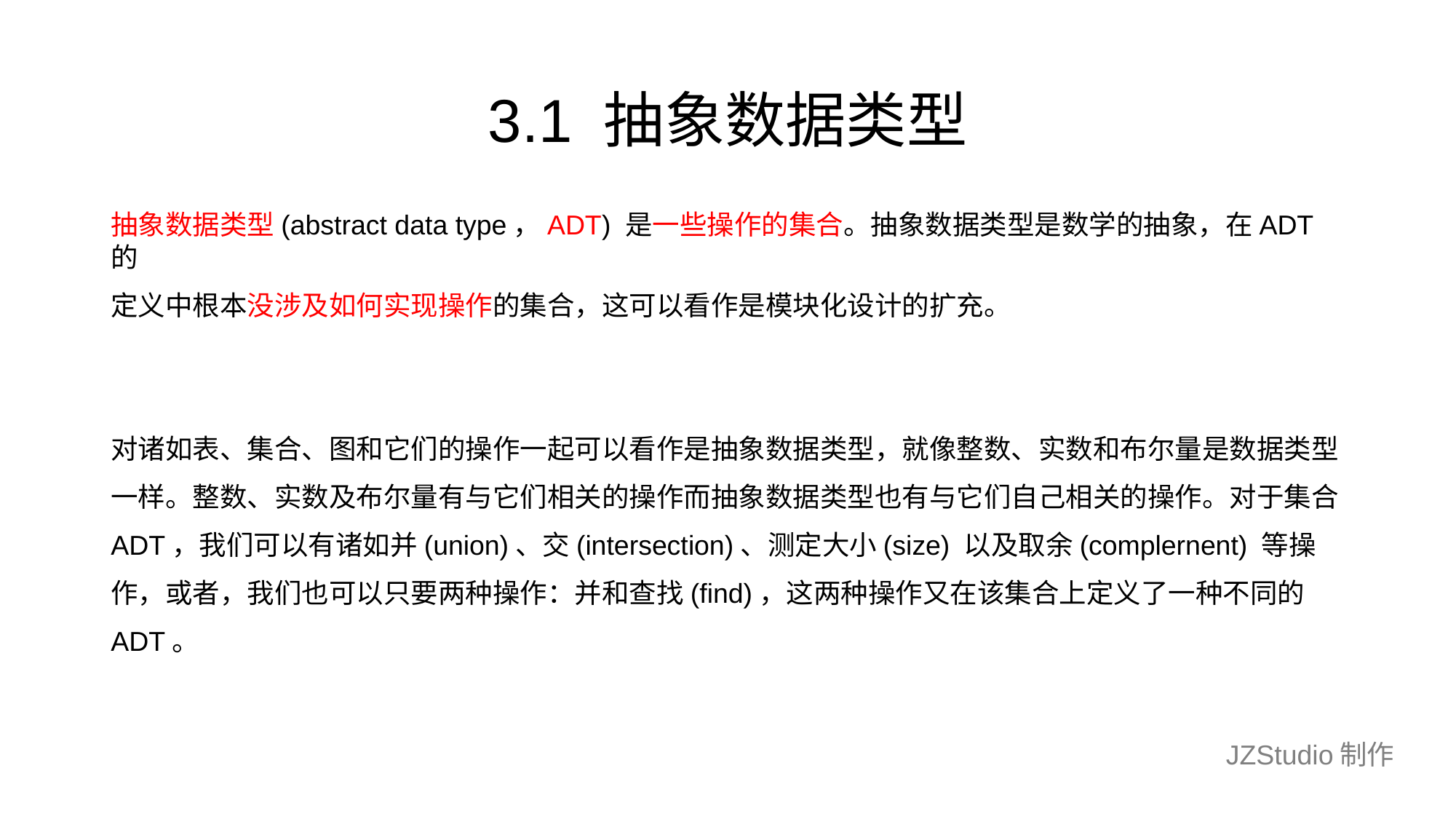

# 3.1 抽象数据类型
抽象数据类型(abstract data type，ADT) 是一些操作的集合。抽象数据类型是数学的抽象，在ADT的
定义中根本没涉及如何实现操作的集合，这可以看作是模块化设计的扩充。

对诸如表、集合、图和它们的操作一起可以看作是抽象数据类型，就像整数、实数和布尔量是数据类型
一样。整数、实数及布尔量有与它们相关的操作而抽象数据类型也有与它们自己相关的操作。对于集合
ADT，我们可以有诸如并(union)、交(intersection)、测定大小(size) 以及取余(complernent) 等操
作，或者，我们也可以只要两种操作：并和查找(find)，这两种操作又在该集合上定义了一种不同的
ADT。